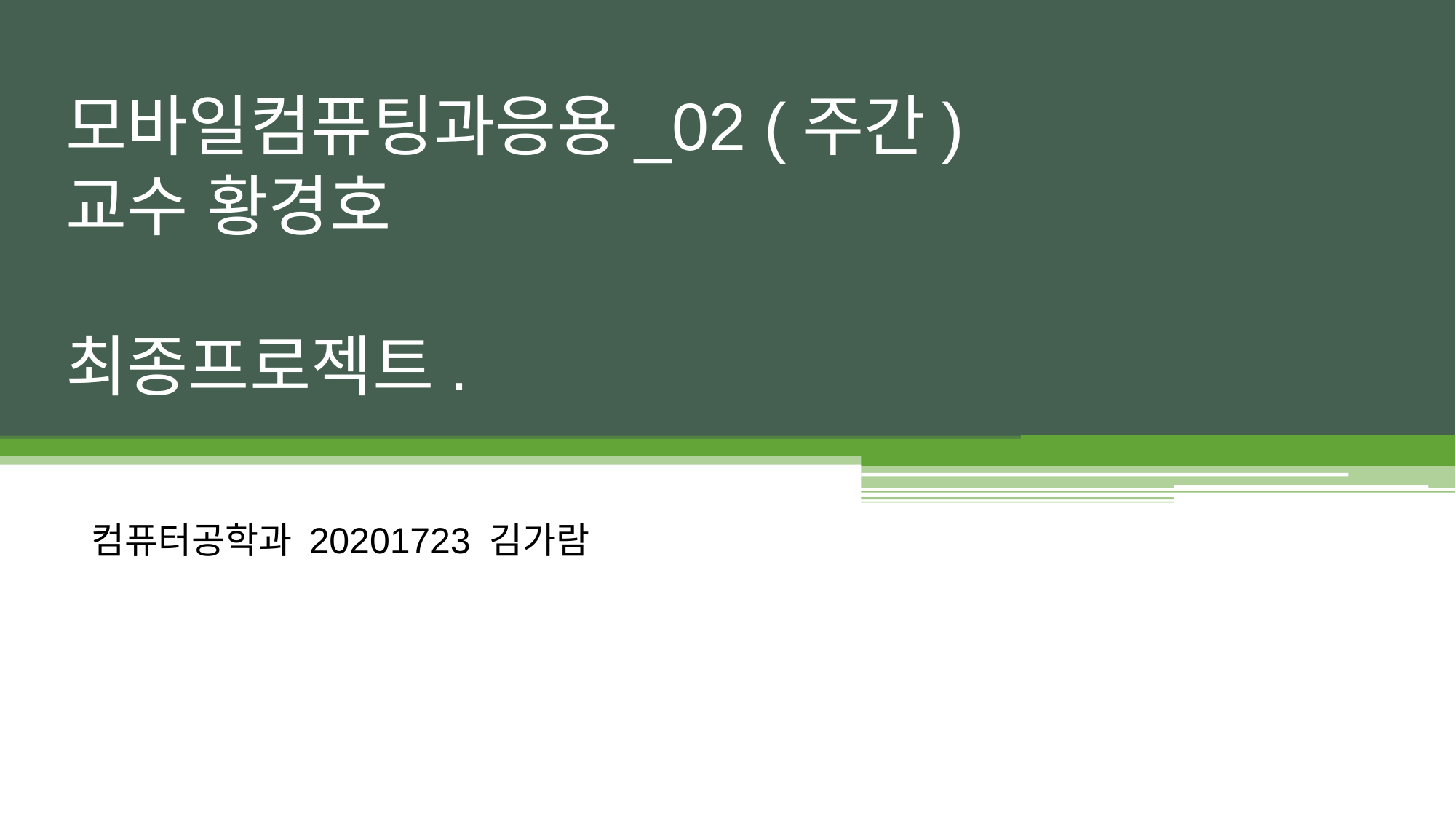

# 모바일컴퓨팅과응용_02 (주간) 교수 황경호 최종프로젝트.
컴퓨터공학과 20201723 김가람